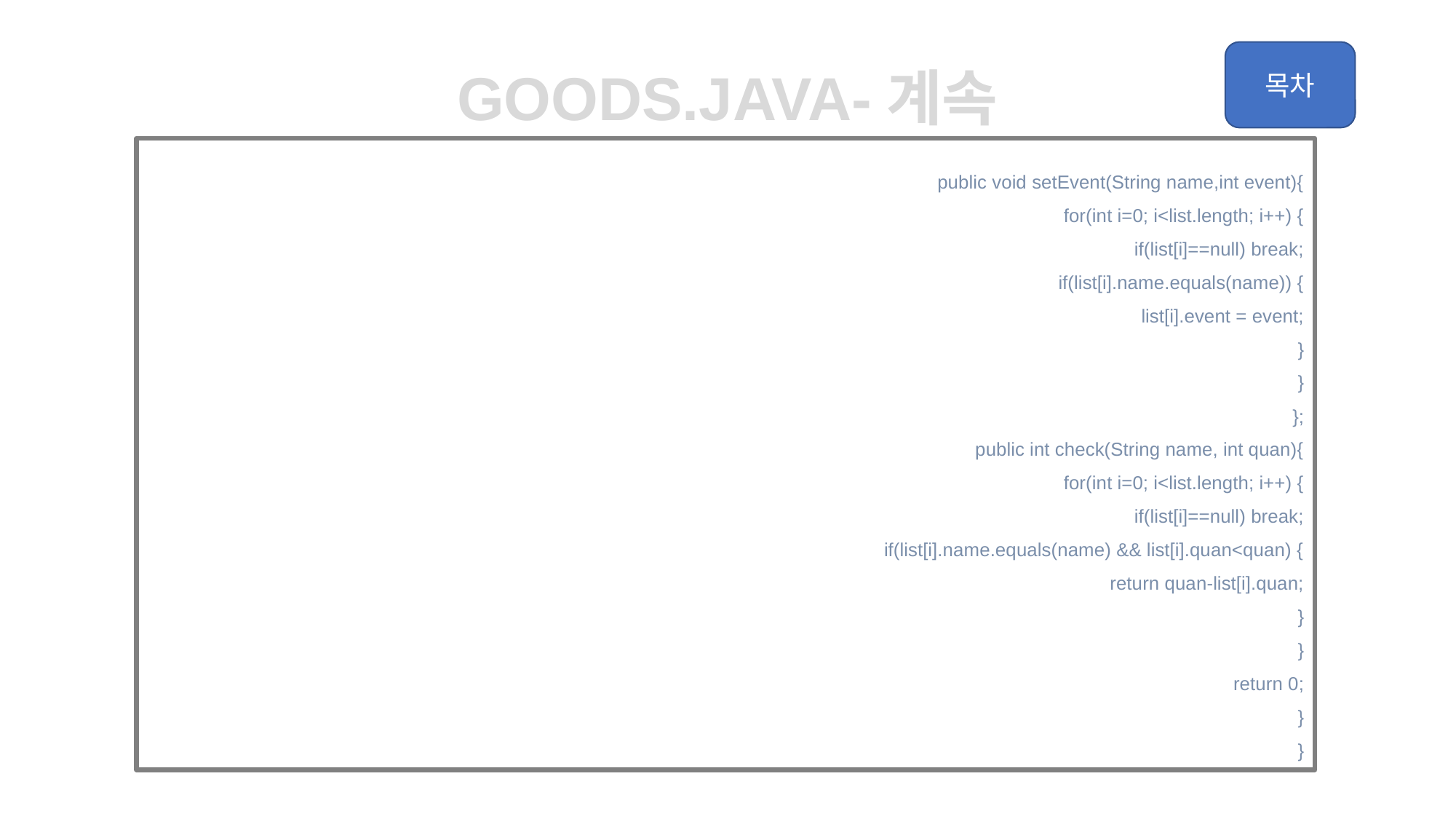

Goods.java-계속

	public void setEvent(String name,int event){
		for(int i=0; i<list.length; i++) {
			if(list[i]==null) break;
			if(list[i].name.equals(name)) {
				list[i].event = event;
			}
		}
	};
	public int check(String name, int quan){
		for(int i=0; i<list.length; i++) {
			if(list[i]==null) break;
			if(list[i].name.equals(name) && list[i].quan<quan) {
				return quan-list[i].quan;
			}
		}
		return 0;
	}
}